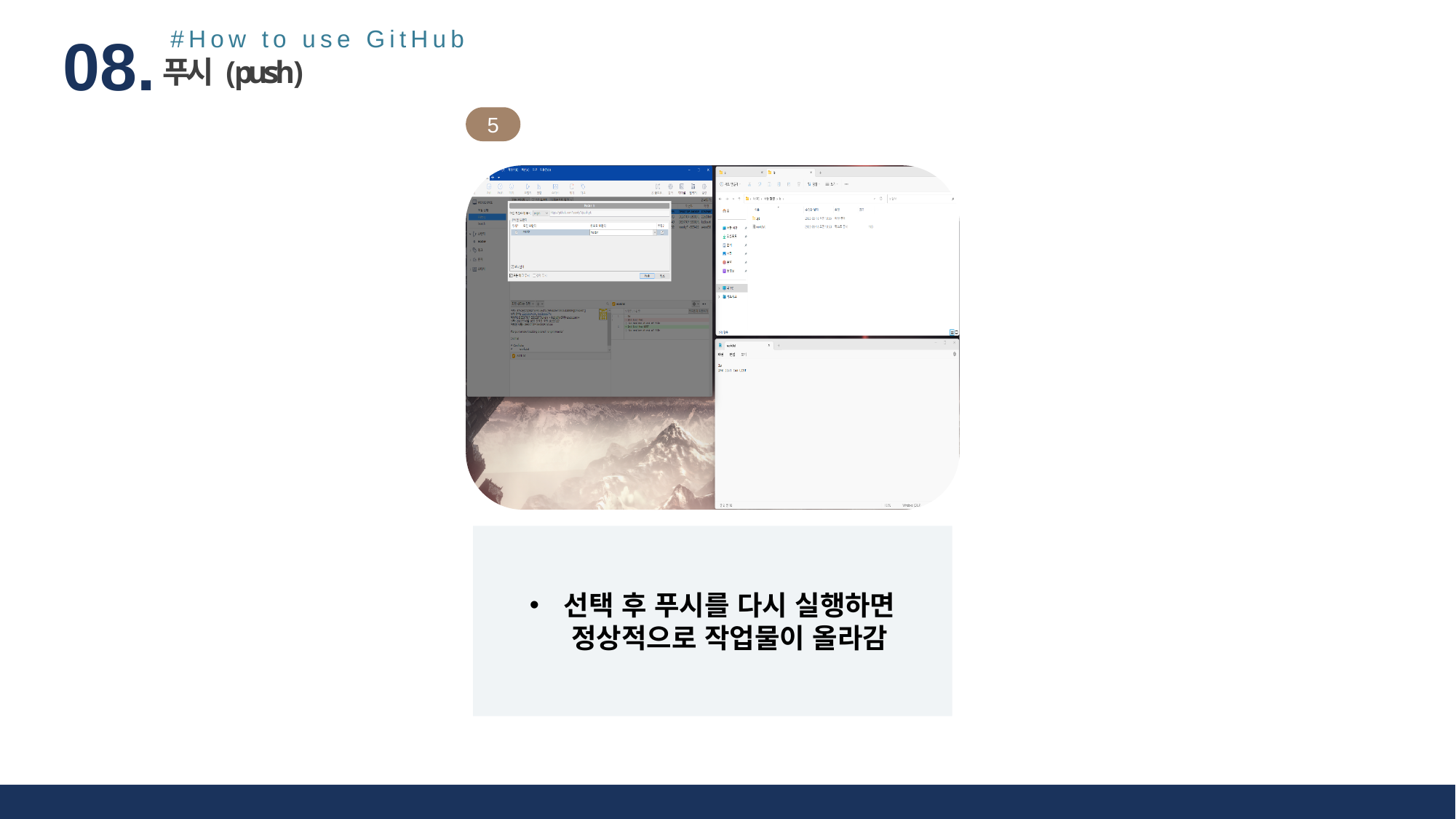

#How to use GitHub
08.
푸시(push)
5

선택 후 푸시를 다시 실행하면 정상적으로 작업물이 올라감